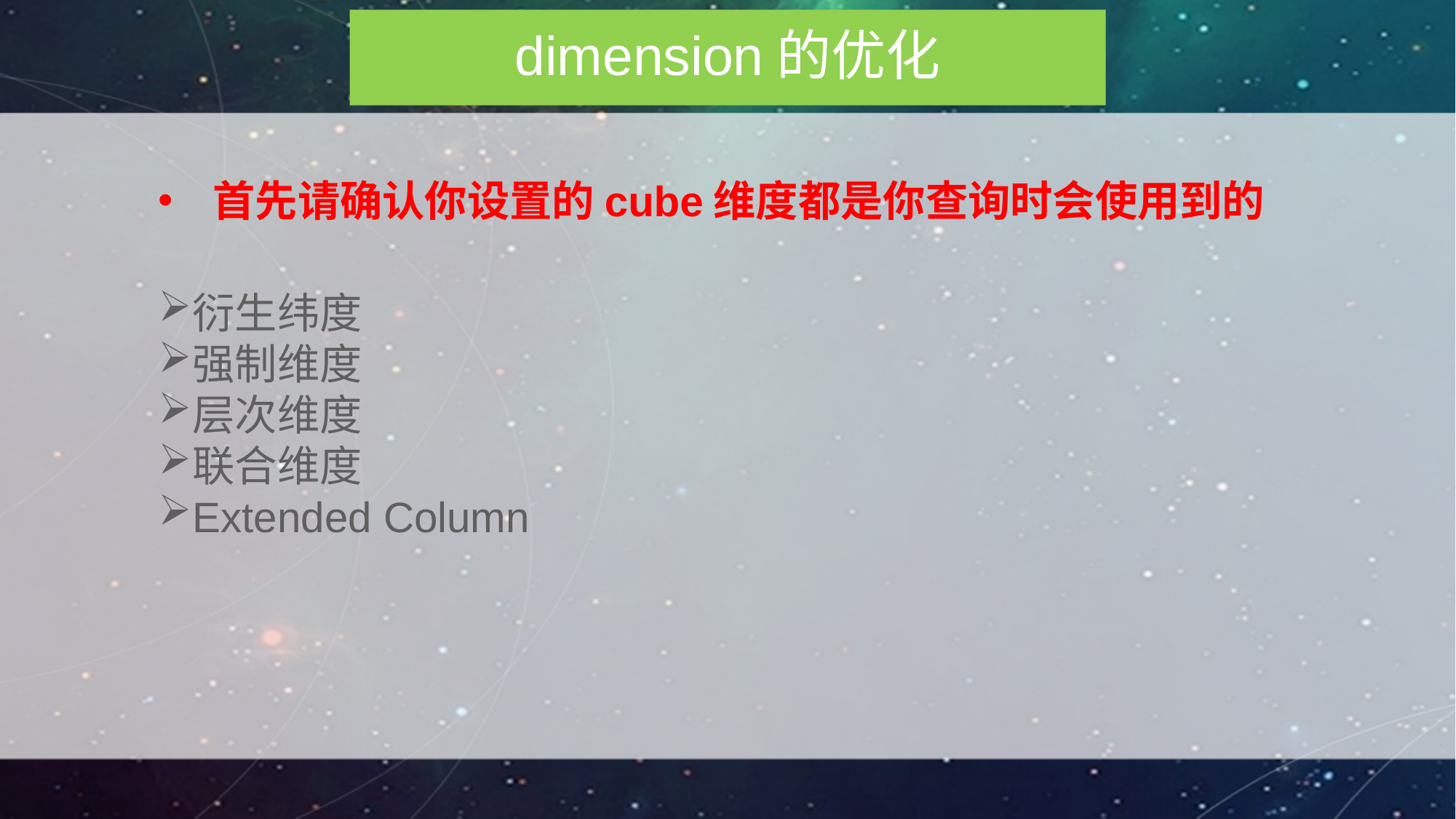

dimension的优化
首先请确认你设置的cube维度都是你查询时会使用到的
衍生纬度
强制维度
层次维度
联合维度
Extended Column